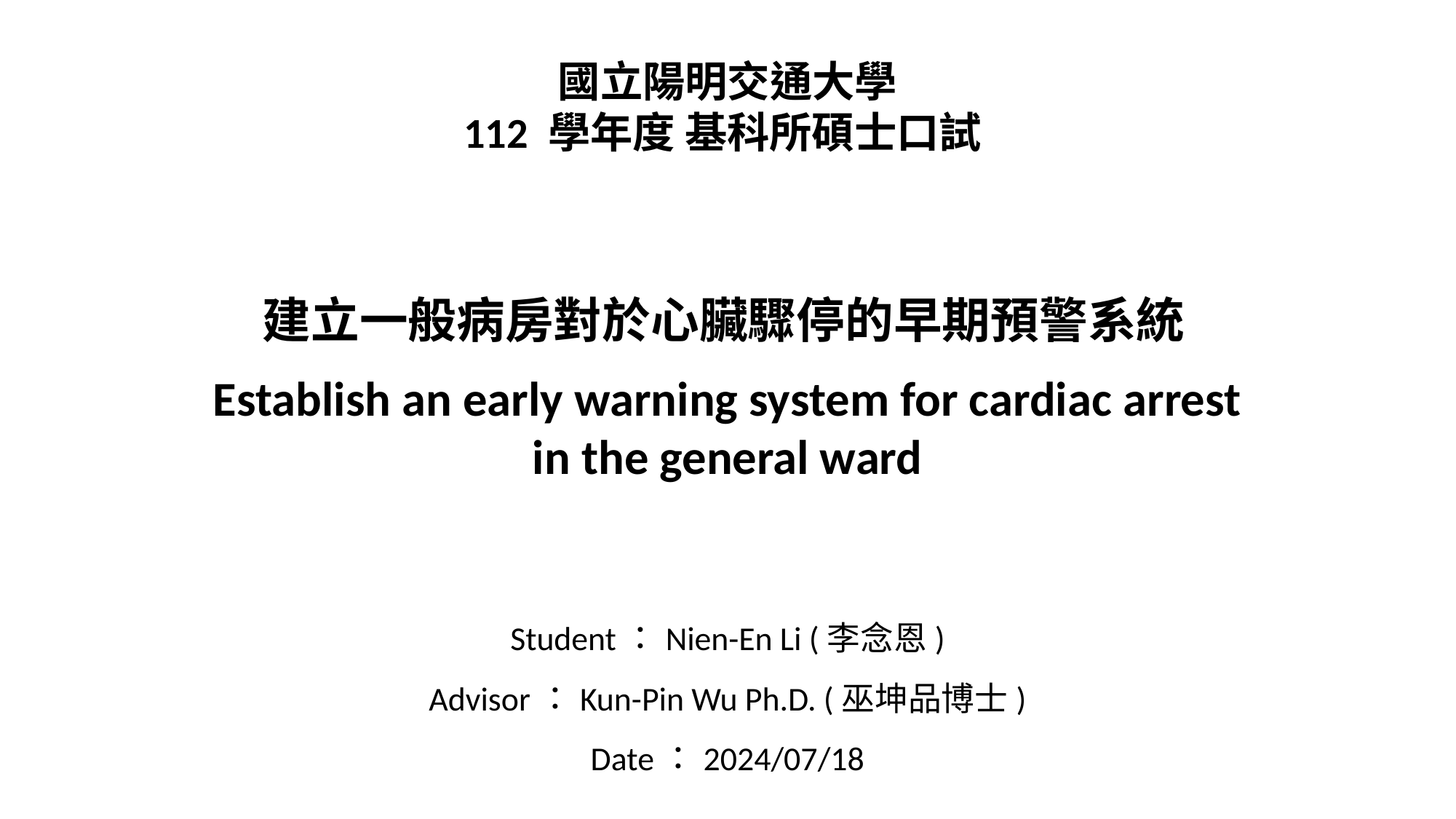

國立陽明交通大學
112 學年度 基科所碩士口試
建立一般病房對於心臟驟停的早期預警系統
Establish an early warning system for cardiac arrest in the general ward
Student：Nien-En Li (李念恩)
Advisor：Kun-Pin Wu Ph.D. (巫坤品博士)
Date：2024/07/18